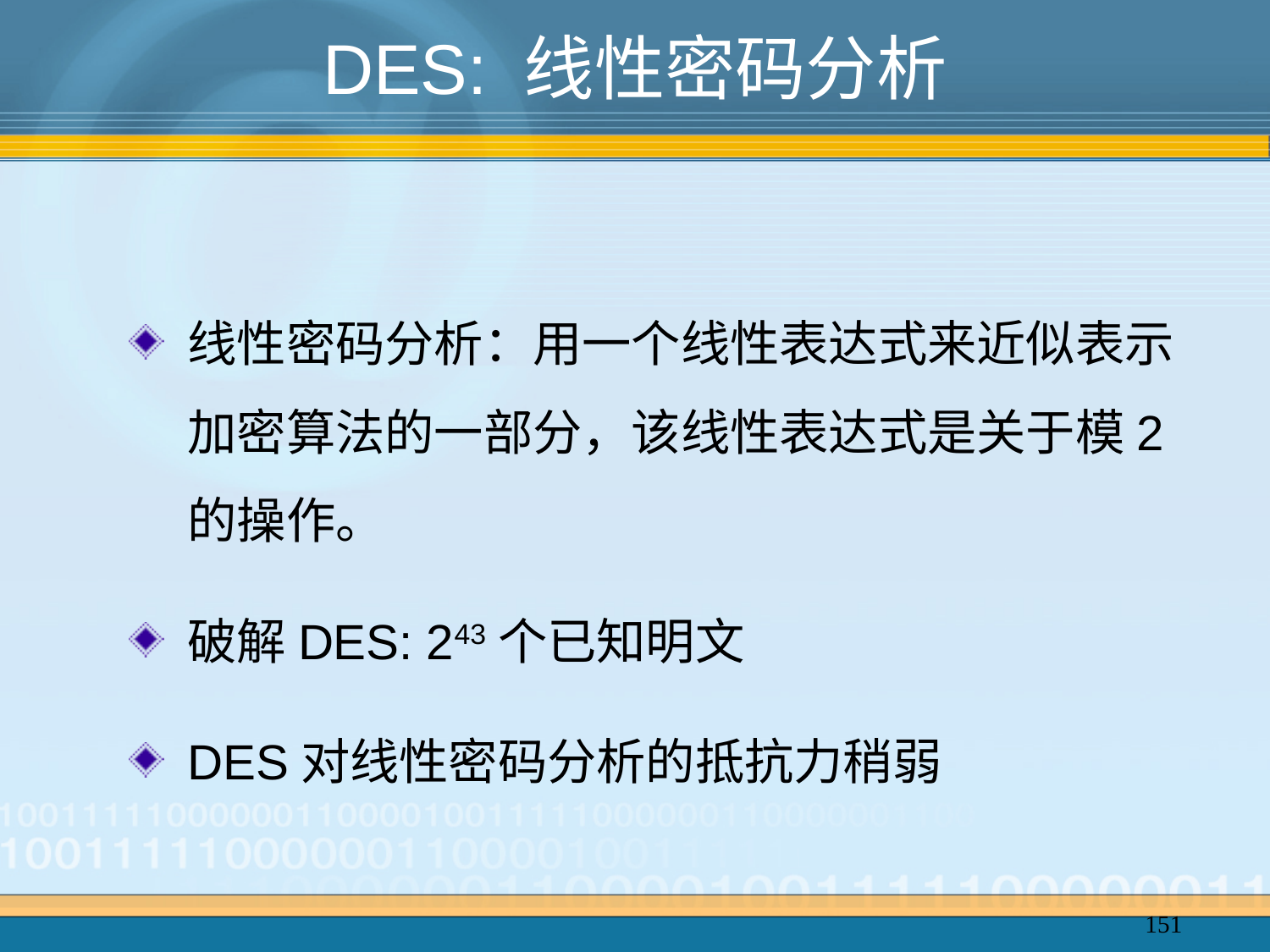

# DES: 线性密码分析
线性密码分析：用一个线性表达式来近似表示加密算法的一部分，该线性表达式是关于模2的操作。
破解DES: 243个已知明文
DES对线性密码分析的抵抗力稍弱
151